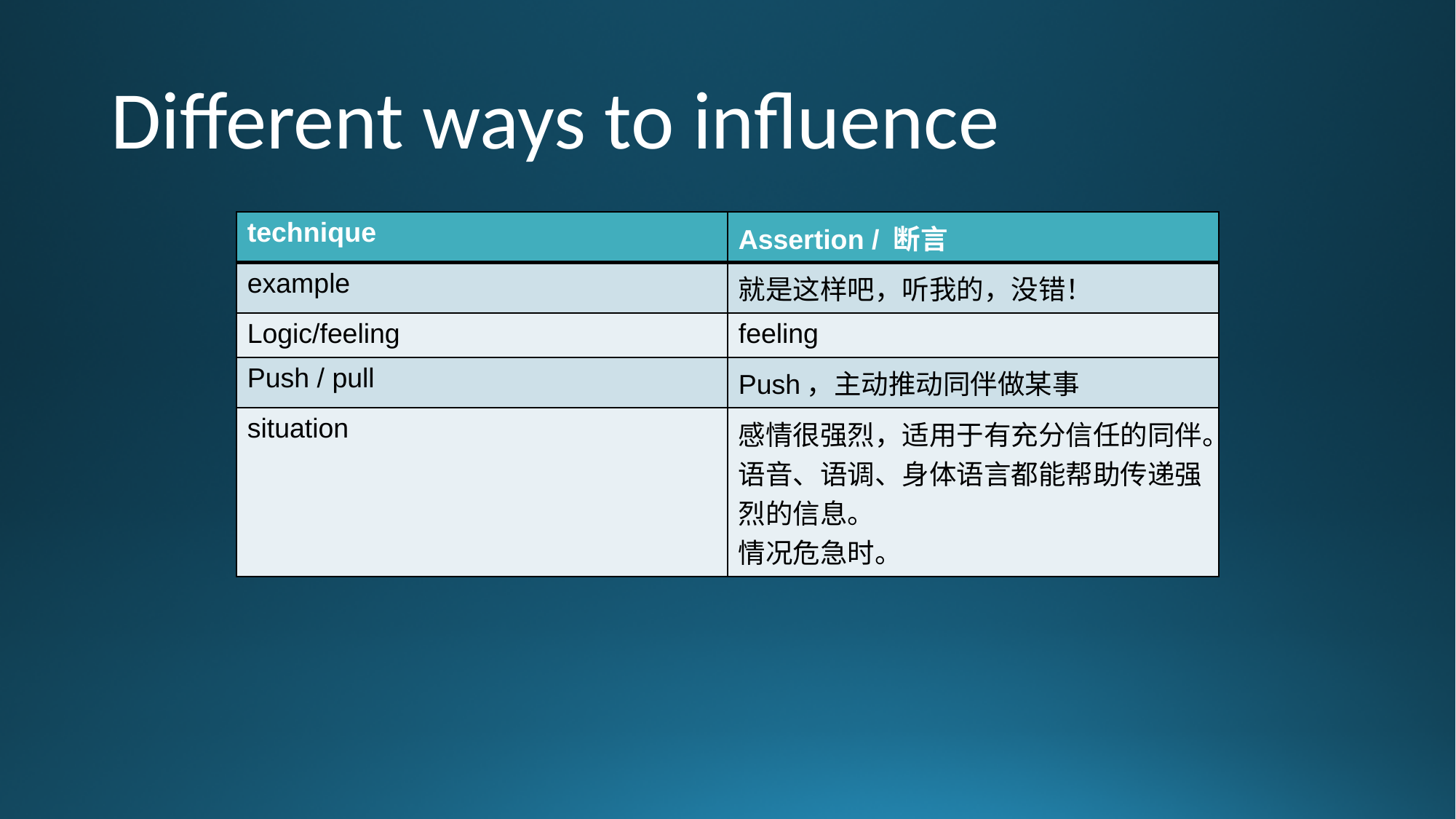

# Different ways to influence
| technique | Assertion / 断言 |
| --- | --- |
| example | 就是这样吧，听我的，没错！ |
| Logic/feeling | feeling |
| Push / pull | Push，主动推动同伴做某事 |
| situation | 感情很强烈，适用于有充分信任的同伴。语音、语调、身体语言都能帮助传递强烈的信息。 情况危急时。 |